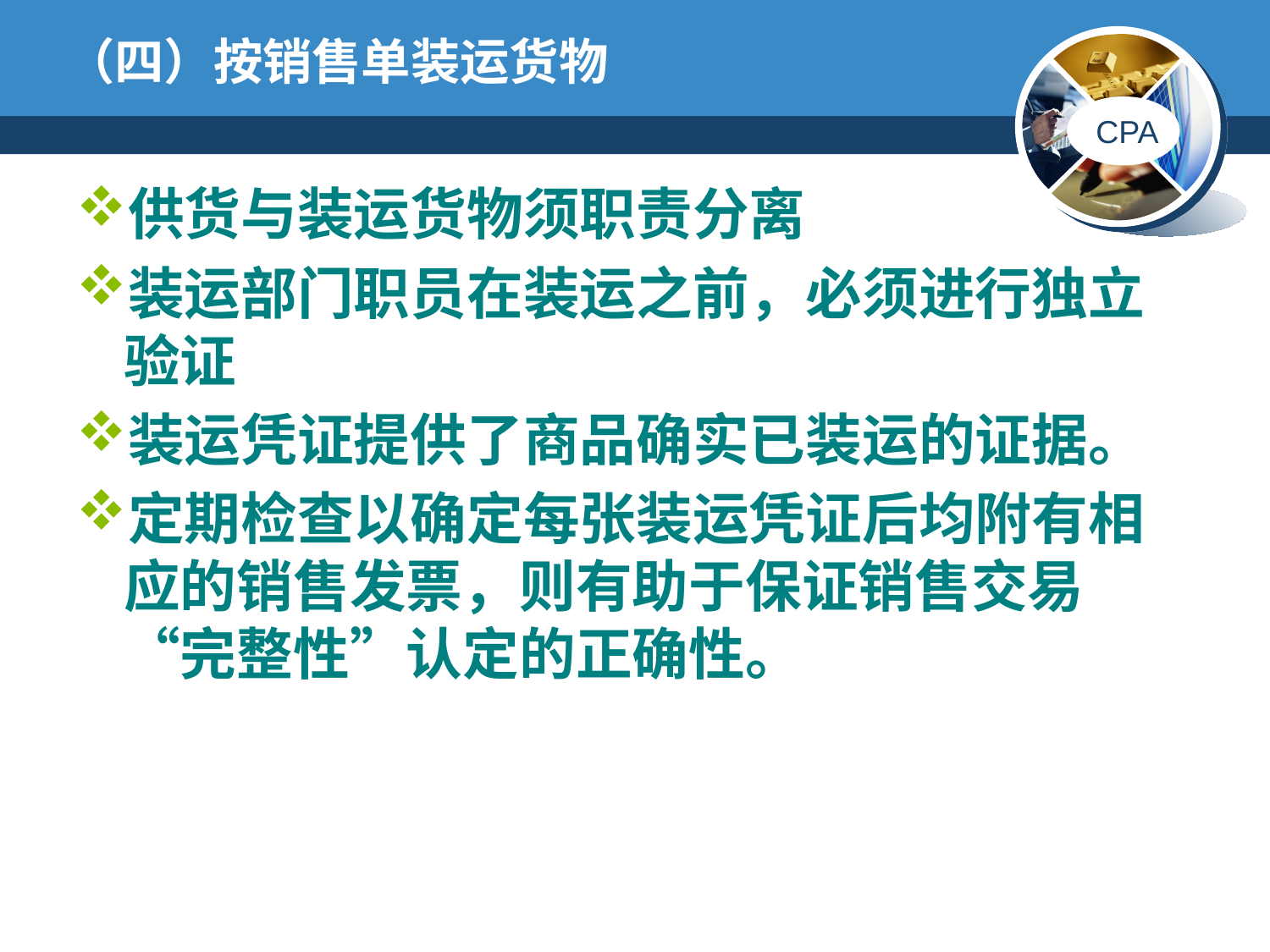

# （四）按销售单装运货物
供货与装运货物须职责分离
装运部门职员在装运之前，必须进行独立验证
装运凭证提供了商品确实已装运的证据。
定期检查以确定每张装运凭证后均附有相应的销售发票，则有助于保证销售交易“完整性”认定的正确性。